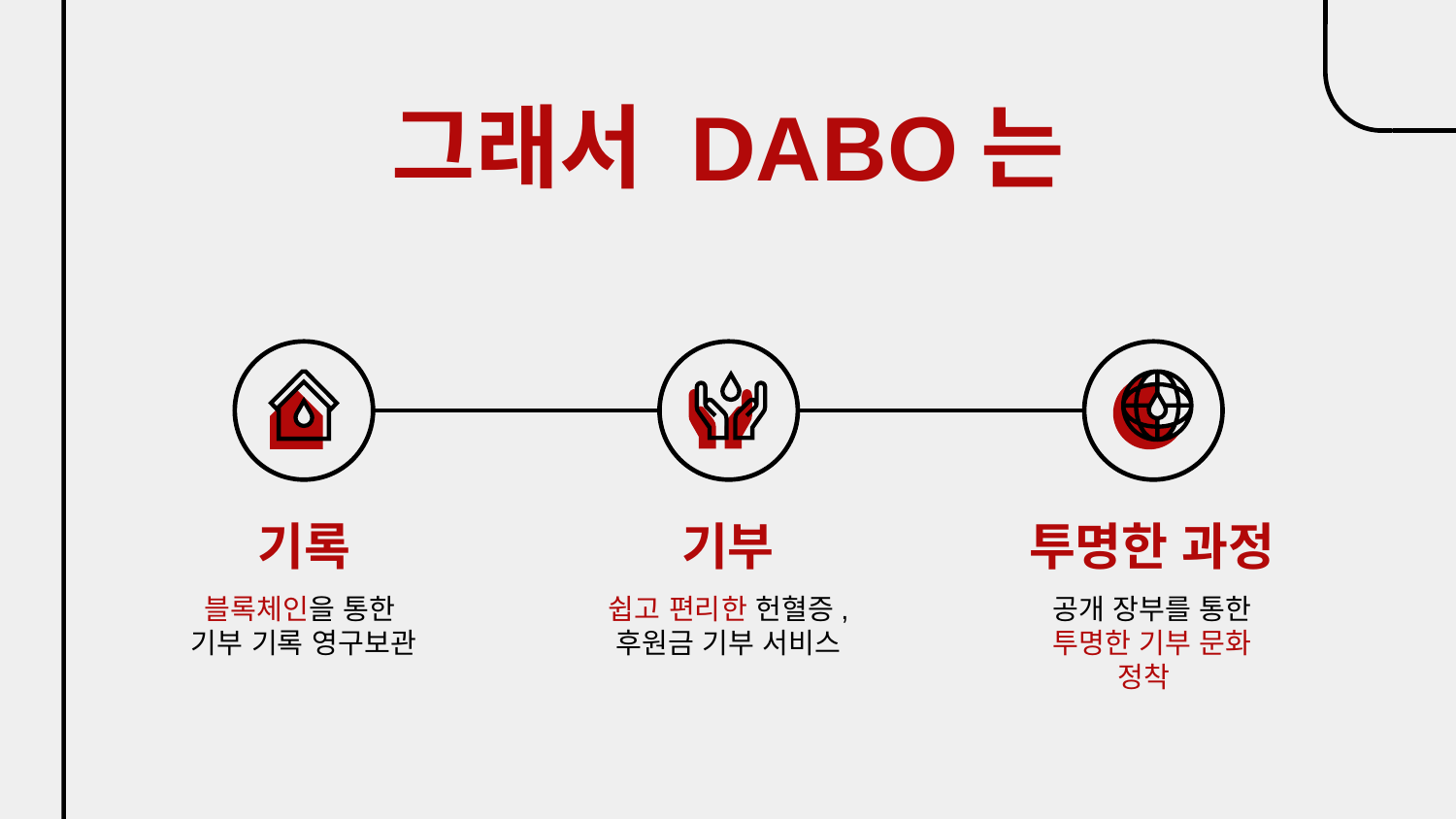

그래서 DABO는

# 기록
기부
투명한 과정
블록체인을 통한
기부 기록 영구보관
쉽고 편리한 헌혈증, 후원금 기부 서비스
공개 장부를 통한 투명한 기부 문화 정착